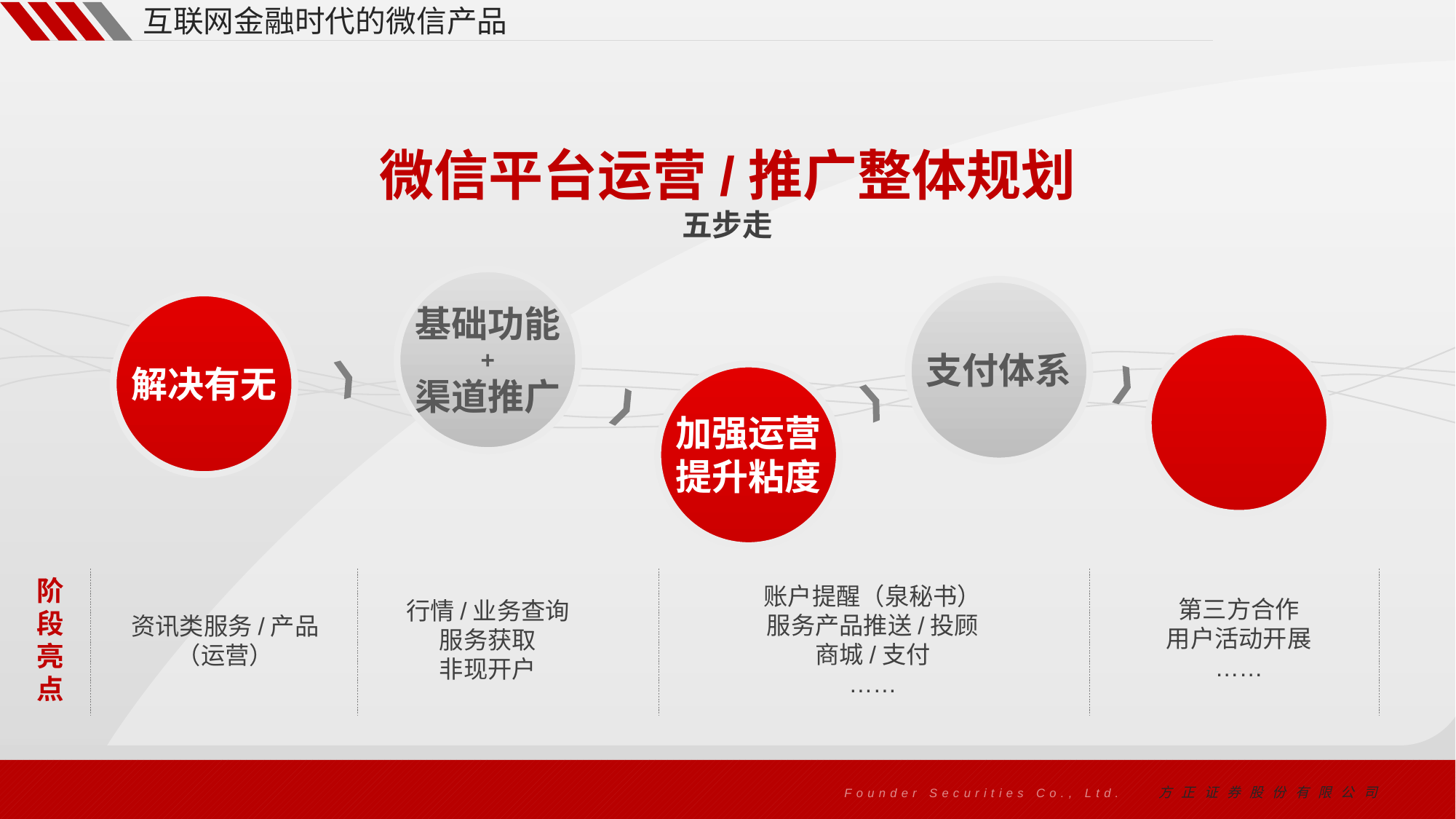

互联网金融时代的微信产品
微信平台运营/推广整体规划
五步走
基础功能
+
渠道推广
支付体系
解决有无

SNS推广

加强运营
提升粘度

阶
段
亮
点
账户提醒（泉秘书）
服务产品推送/投顾
商城/支付
……
第三方合作
用户活动开展
……
行情/业务查询
服务获取
非现开户
资讯类服务/产品
（运营）